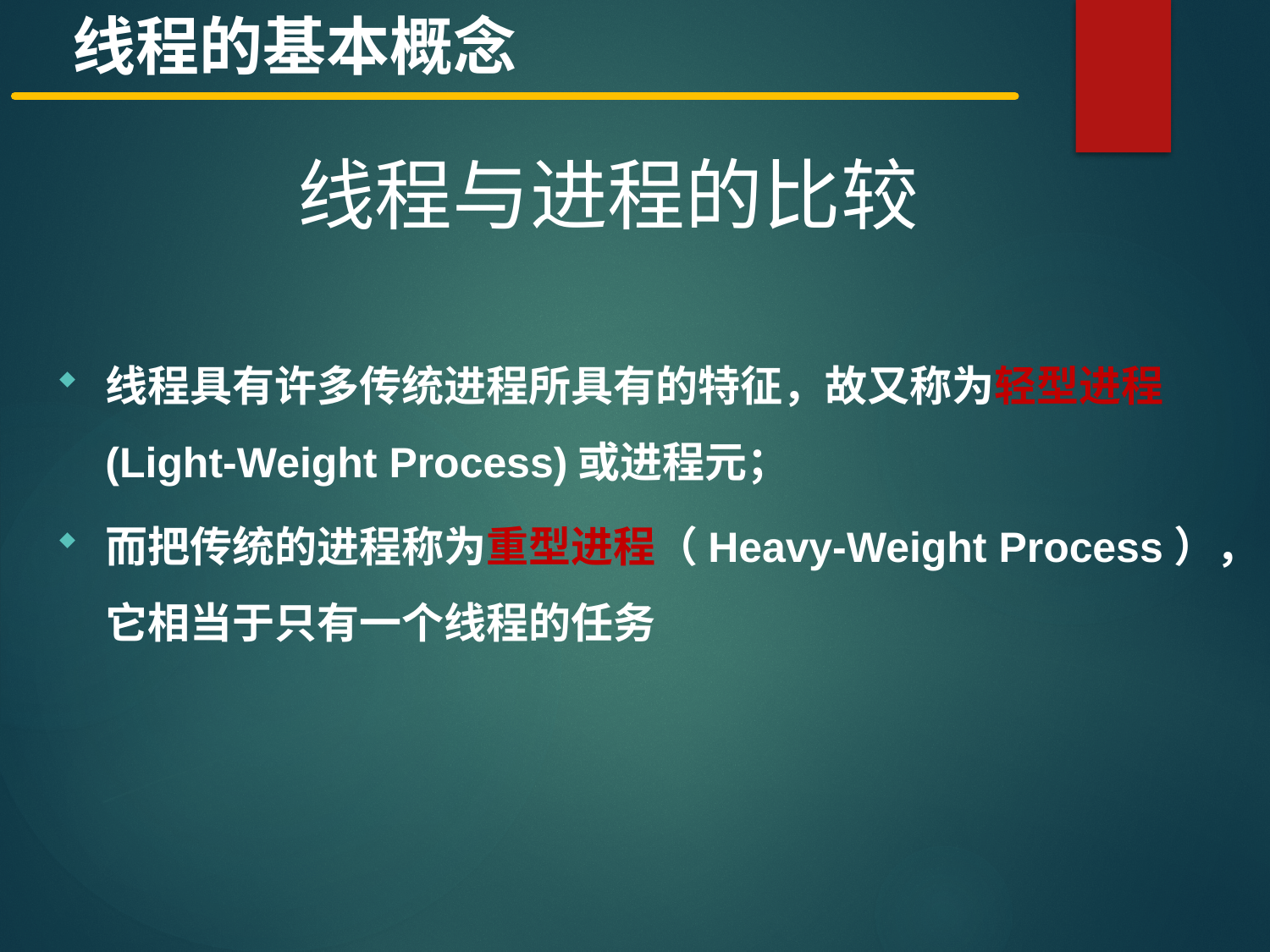

线程的基本概念
线程与进程的比较
线程具有许多传统进程所具有的特征，故又称为轻型进程(Light-Weight Process)或进程元；
而把传统的进程称为重型进程（Heavy-Weight Process），它相当于只有一个线程的任务